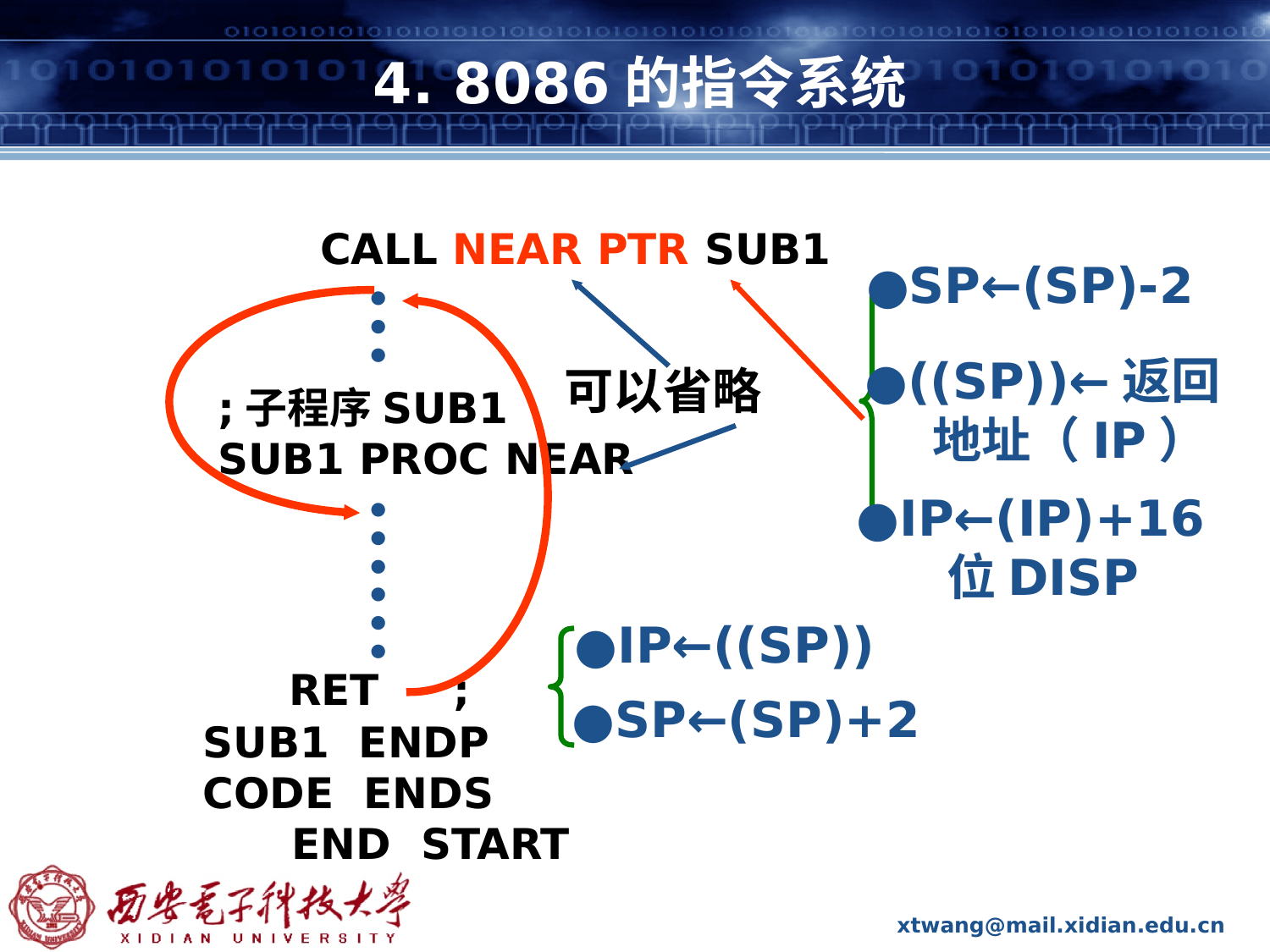

# 4. 8086的指令系统
CALL NEAR PTR SUB1
●SP←(SP)-2
…

●((SP))←返回
     地址（IP）
可以省略
;子程序SUB1
SUB1 PROC NEAR

●IP←(IP)+16
       位DISP
……
●IP←((SP))

     RET     ;
SUB1  ENDP
CODE  ENDS
      END  START
●SP←(SP)+2